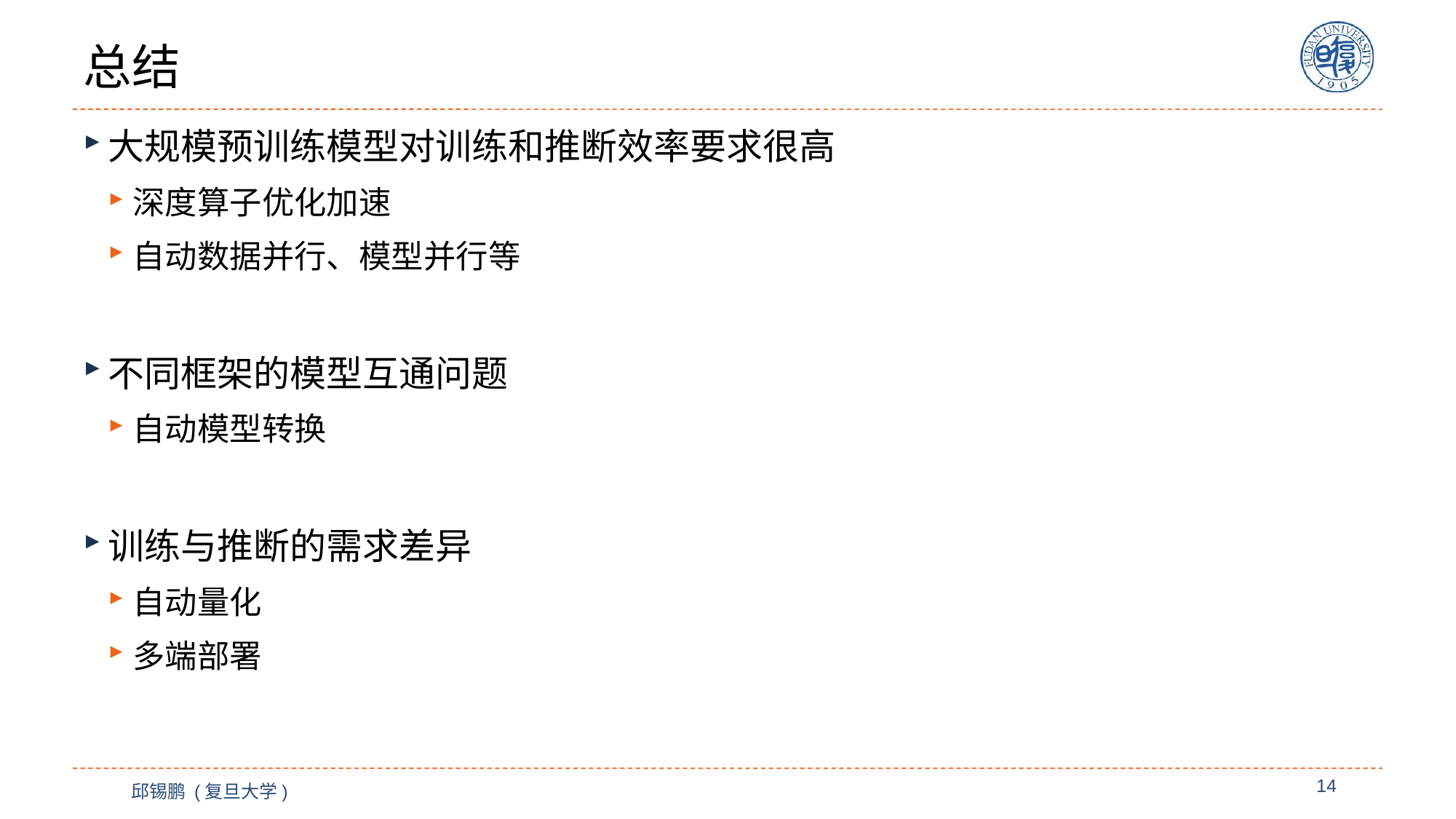

# 总结
大规模预训练模型对训练和推断效率要求很高
深度算子优化加速
自动数据并行、模型并行等

不同框架的模型互通问题
自动模型转换

训练与推断的需求差异
自动量化
多端部署